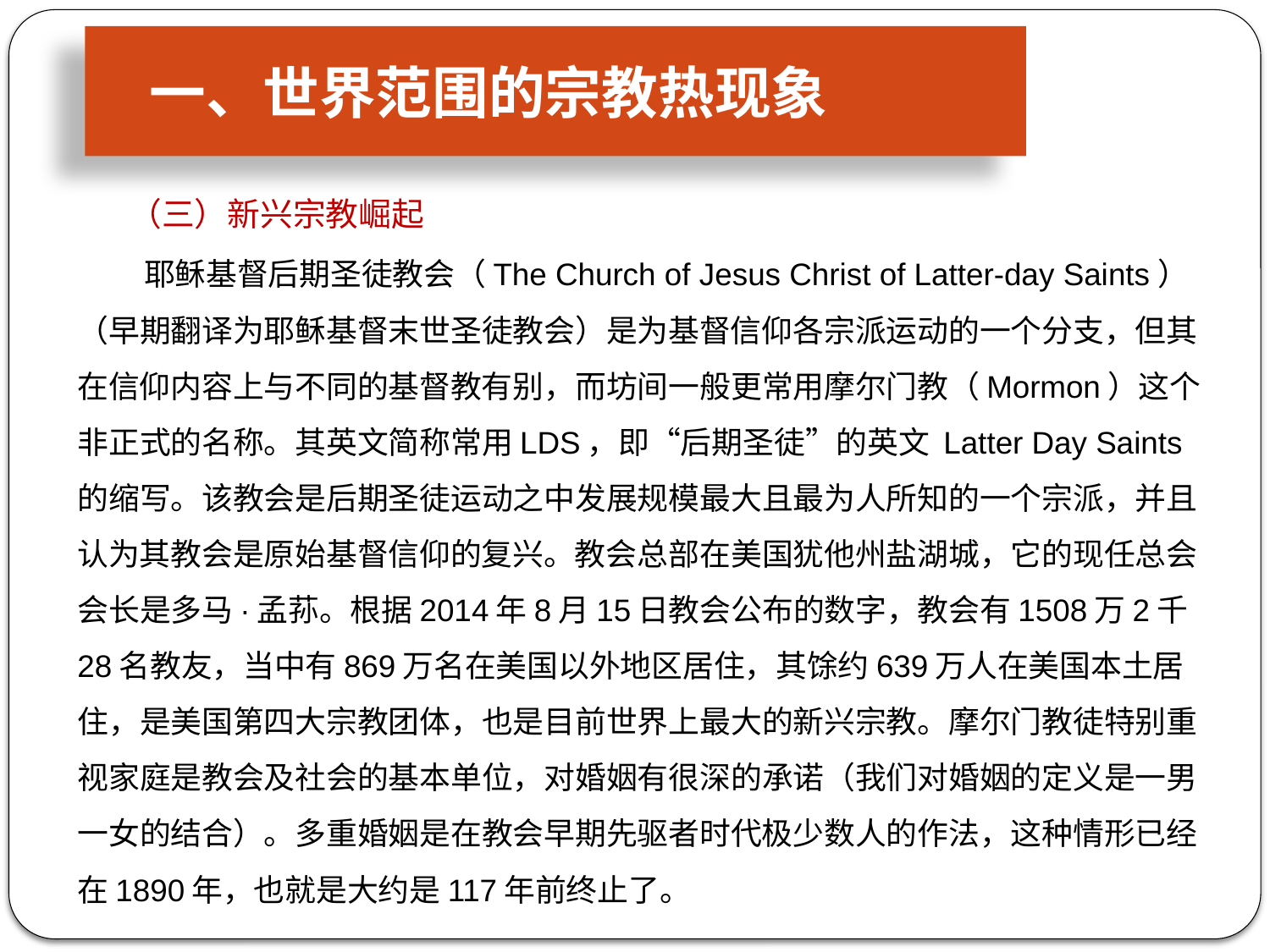

一、世界范围的宗教热现象
      （三）新兴宗教崛起
        耶稣基督后期圣徒教会（The Church of Jesus Christ of Latter-day Saints）（早期翻译为耶稣基督末世圣徒教会）是为基督信仰各宗派运动的一个分支，但其在信仰内容上与不同的基督教有别，而坊间一般更常用摩尔门教（Mormon）这个非正式的名称。其英文简称常用LDS，即“后期圣徒”的英文 Latter Day Saints 的缩写。该教会是后期圣徒运动之中发展规模最大且最为人所知的一个宗派，并且认为其教会是原始基督信仰的复兴。教会总部在美国犹他州盐湖城，它的现任总会会长是多马·孟荪。根据2014年8月15日教会公布的数字，教会有1508万2千28名教友，当中有869万名在美国以外地区居住，其馀约639万人在美国本土居住，是美国第四大宗教团体，也是目前世界上最大的新兴宗教。摩尔门教徒特别重视家庭是教会及社会的基本单位，对婚姻有很深的承诺（我们对婚姻的定义是一男一女的结合）。多重婚姻是在教会早期先驱者时代极少数人的作法，这种情形已经在1890年，也就是大约是117年前终止了。